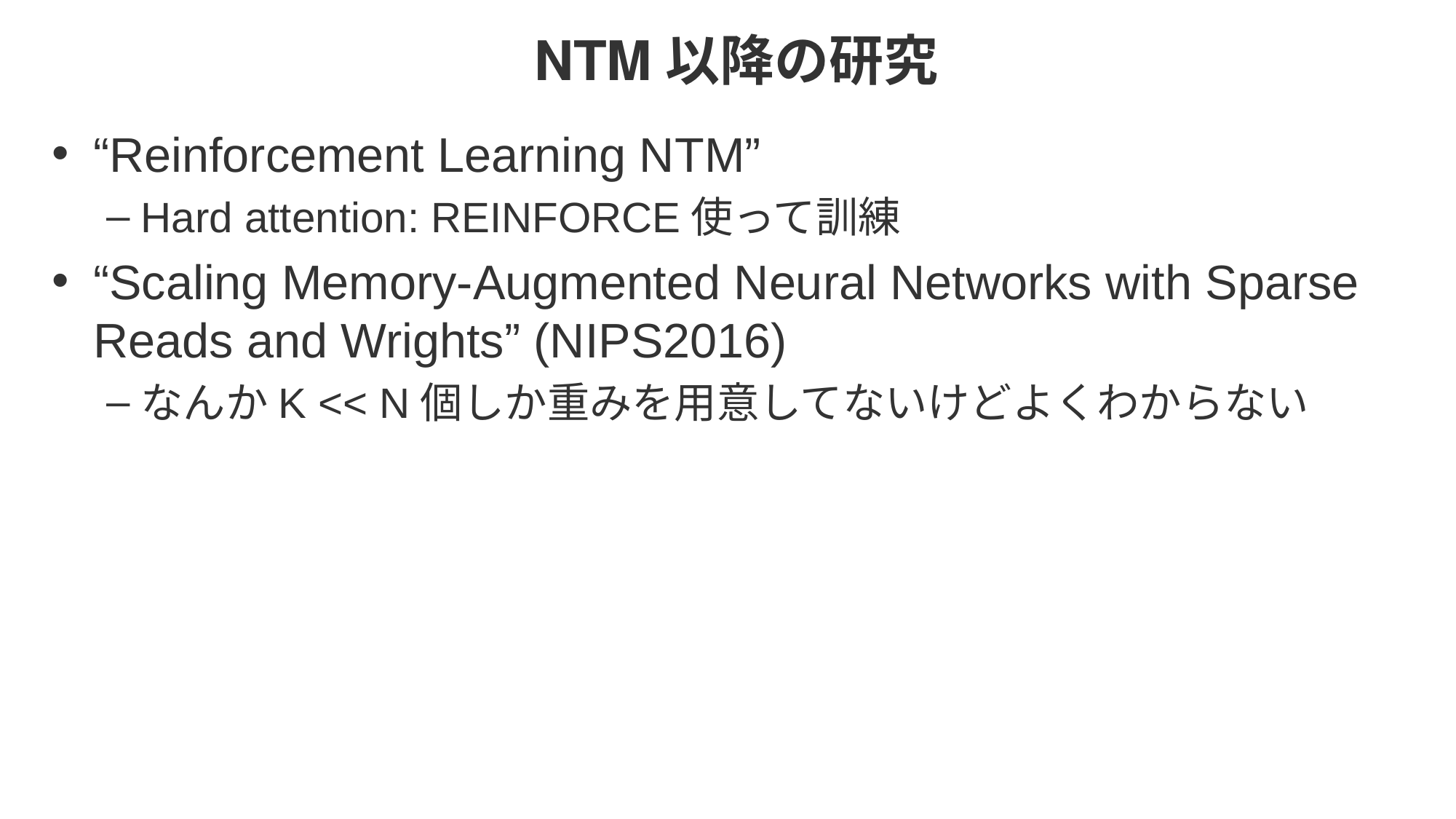

# NTM以降の研究
“Reinforcement Learning NTM”
Hard attention: REINFORCE使って訓練
“Scaling Memory-Augmented Neural Networks with Sparse Reads and Wrights” (NIPS2016)
なんかK << N個しか重みを用意してないけどよくわからない